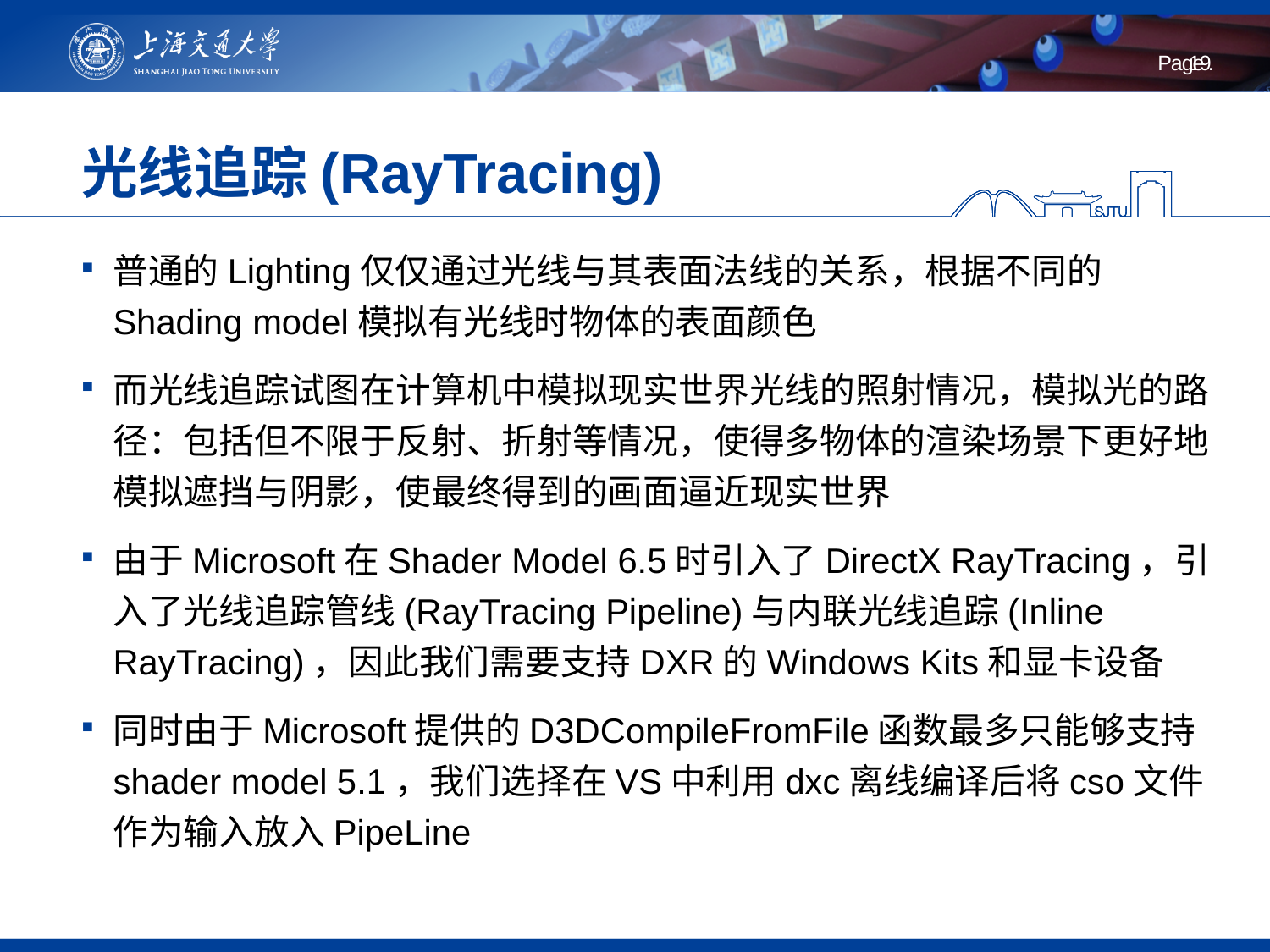

# 光线追踪(RayTracing)
普通的Lighting仅仅通过光线与其表面法线的关系，根据不同的Shading model模拟有光线时物体的表面颜色
而光线追踪试图在计算机中模拟现实世界光线的照射情况，模拟光的路径：包括但不限于反射、折射等情况，使得多物体的渲染场景下更好地模拟遮挡与阴影，使最终得到的画面逼近现实世界
由于Microsoft在Shader Model 6.5时引入了DirectX RayTracing，引入了光线追踪管线(RayTracing Pipeline)与内联光线追踪(Inline RayTracing)，因此我们需要支持DXR的Windows Kits和显卡设备
同时由于Microsoft提供的D3DCompileFromFile函数最多只能够支持shader model 5.1，我们选择在VS中利用dxc离线编译后将cso文件作为输入放入PipeLine